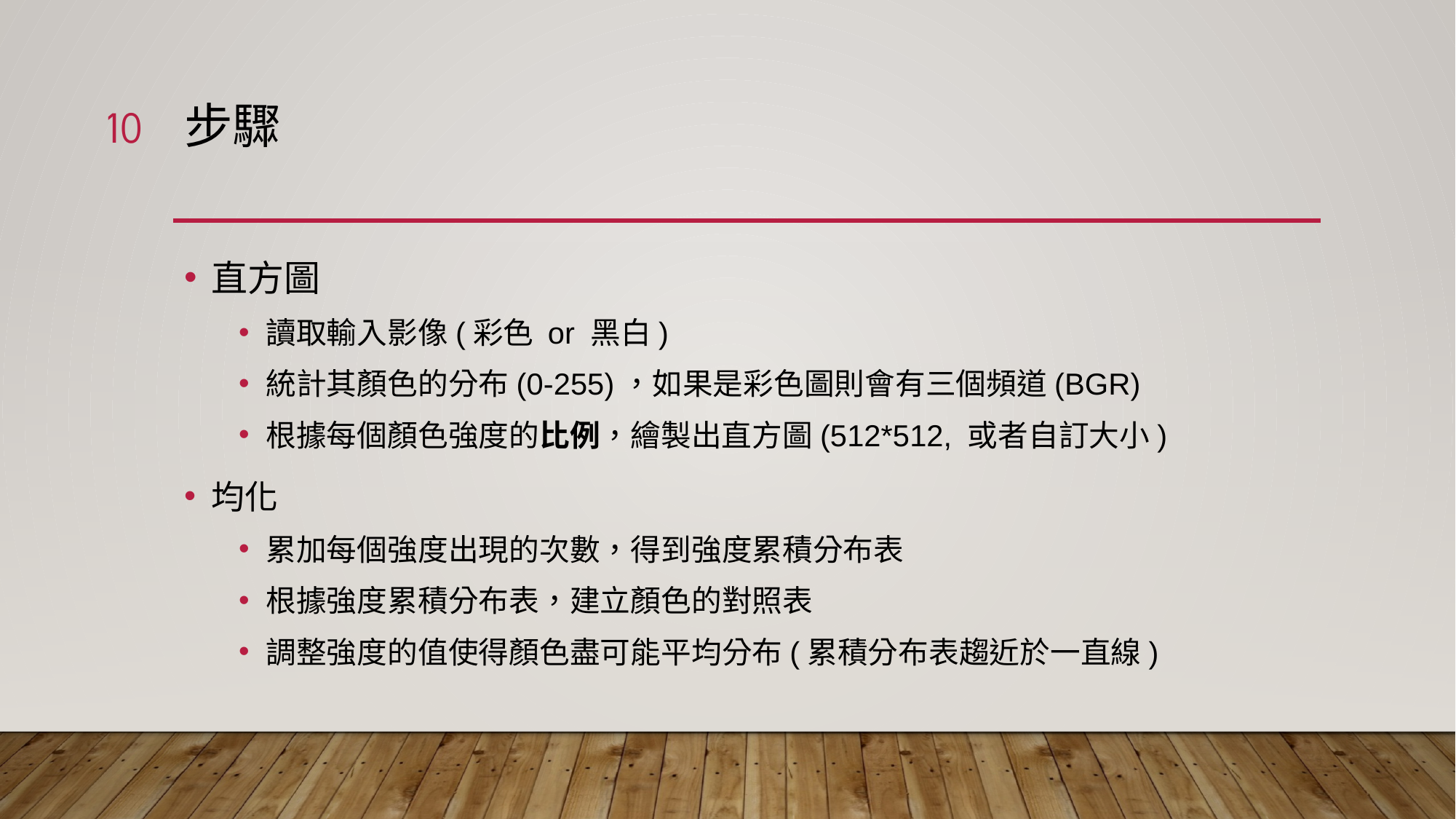

10

# 步驟
直方圖
讀取輸入影像(彩色 or 黑白)
統計其顏色的分布(0-255)，如果是彩色圖則會有三個頻道(BGR)
根據每個顏色強度的比例，繪製出直方圖(512*512, 或者自訂大小)
均化
累加每個強度出現的次數，得到強度累積分布表
根據強度累積分布表，建立顏色的對照表
調整強度的值使得顏色盡可能平均分布(累積分布表趨近於一直線)